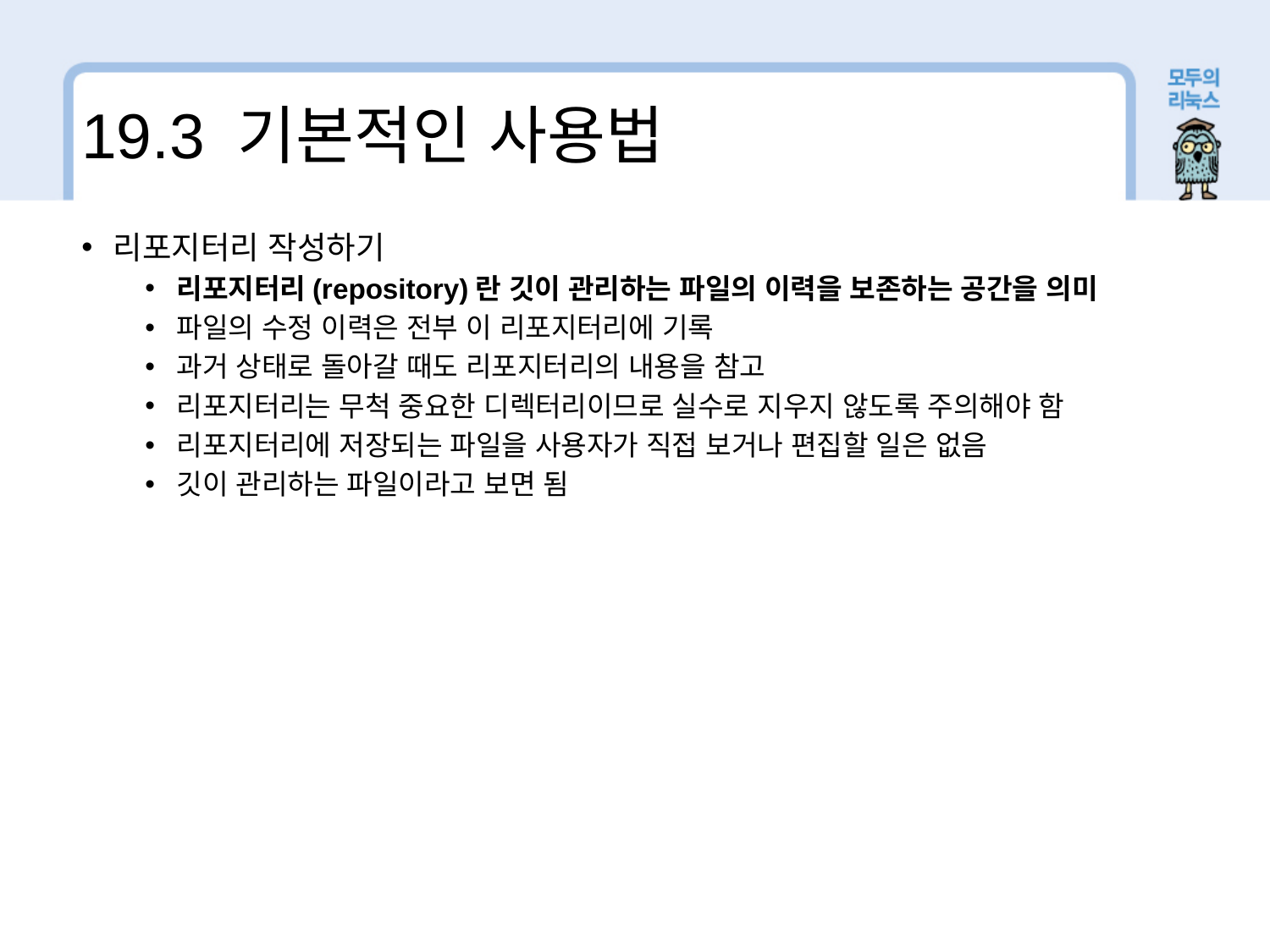

19.3 기본적인 사용법
리포지터리 작성하기
리포지터리(repository)란 깃이 관리하는 파일의 이력을 보존하는 공간을 의미
파일의 수정 이력은 전부 이 리포지터리에 기록
과거 상태로 돌아갈 때도 리포지터리의 내용을 참고
리포지터리는 무척 중요한 디렉터리이므로 실수로 지우지 않도록 주의해야 함
리포지터리에 저장되는 파일을 사용자가 직접 보거나 편집할 일은 없음
깃이 관리하는 파일이라고 보면 됨